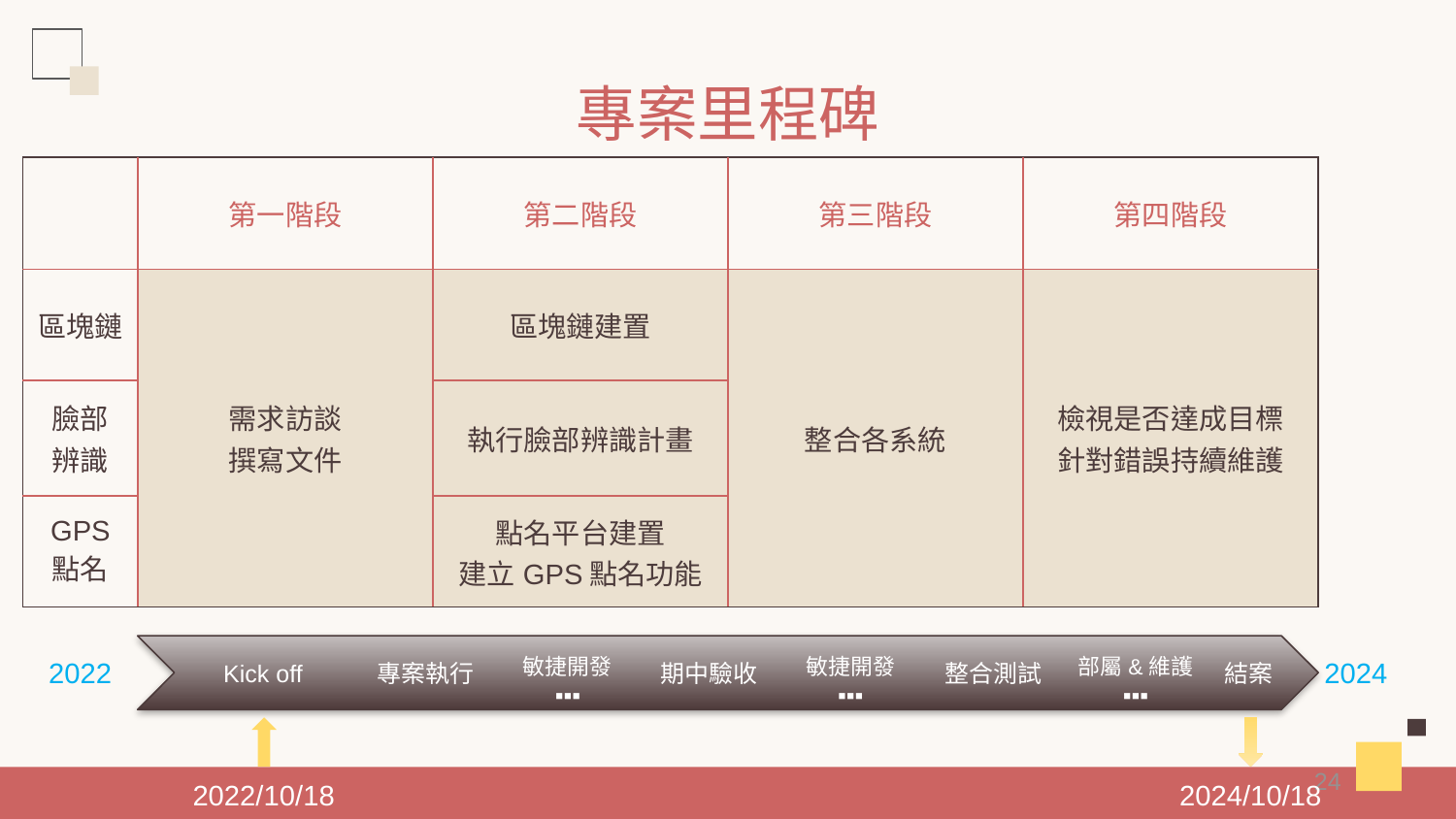

# 專案里程碑
|  | 第一階段 | 第二階段 | 第三階段 | 第四階段 |
| --- | --- | --- | --- | --- |
| 區塊鏈 | 需求訪談 撰寫文件 | 區塊鏈建置 | 整合各系統 | 檢視是否達成目標 針對錯誤持續維護 |
| 臉部 辨識 |  | 執行臉部辨識計畫 |  |  |
| GPS 點名 |  | 點名平台建置 建立GPS點名功能 |  |  |

敏捷開發
▪▪▪
敏捷開發
▪▪▪
部屬&維護
▪▪▪
Kick off
專案執行
期中驗收
整合測試
結案
2024
2022

24
2024/10/18
2022/10/18